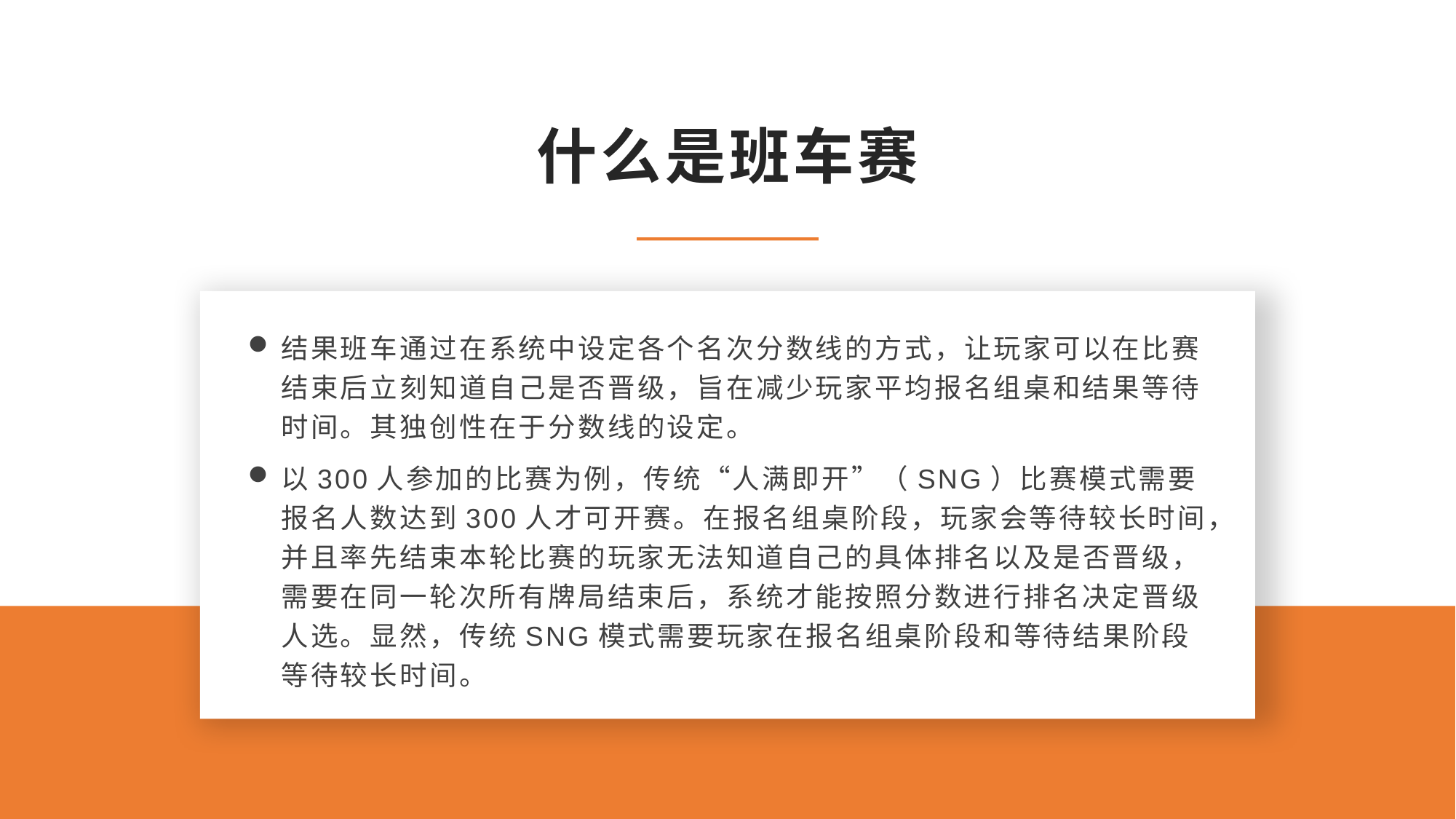

什么是班车赛

结果班车通过在系统中设定各个名次分数线的方式，让玩家可以在比赛结束后立刻知道自己是否晋级，旨在减少玩家平均报名组桌和结果等待时间。其独创性在于分数线的设定。
以300人参加的比赛为例，传统“人满即开”（SNG）比赛模式需要报名人数达到300人才可开赛。在报名组桌阶段，玩家会等待较长时间，并且率先结束本轮比赛的玩家无法知道自己的具体排名以及是否晋级，需要在同一轮次所有牌局结束后，系统才能按照分数进行排名决定晋级人选。显然，传统SNG模式需要玩家在报名组桌阶段和等待结果阶段等待较长时间。